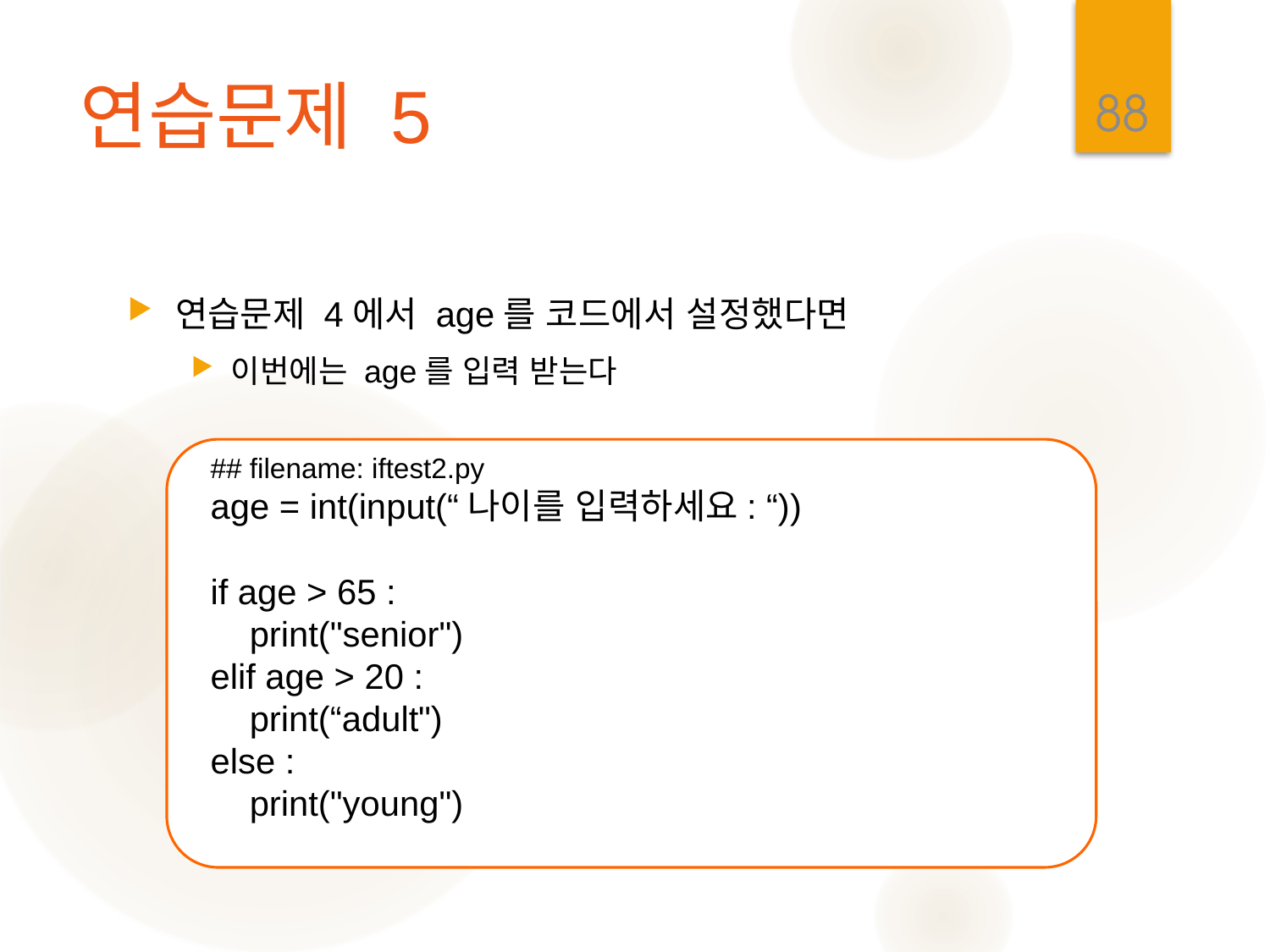

88
# 연습문제 5
연습문제 4에서 age를 코드에서 설정했다면
이번에는 age를 입력 받는다

## filename: iftest2.py
age = int(input(“나이를 입력하세요: “))

if age > 65 :
    print("senior")
elif age > 20 :
    print(“adult")
else :
    print("young")